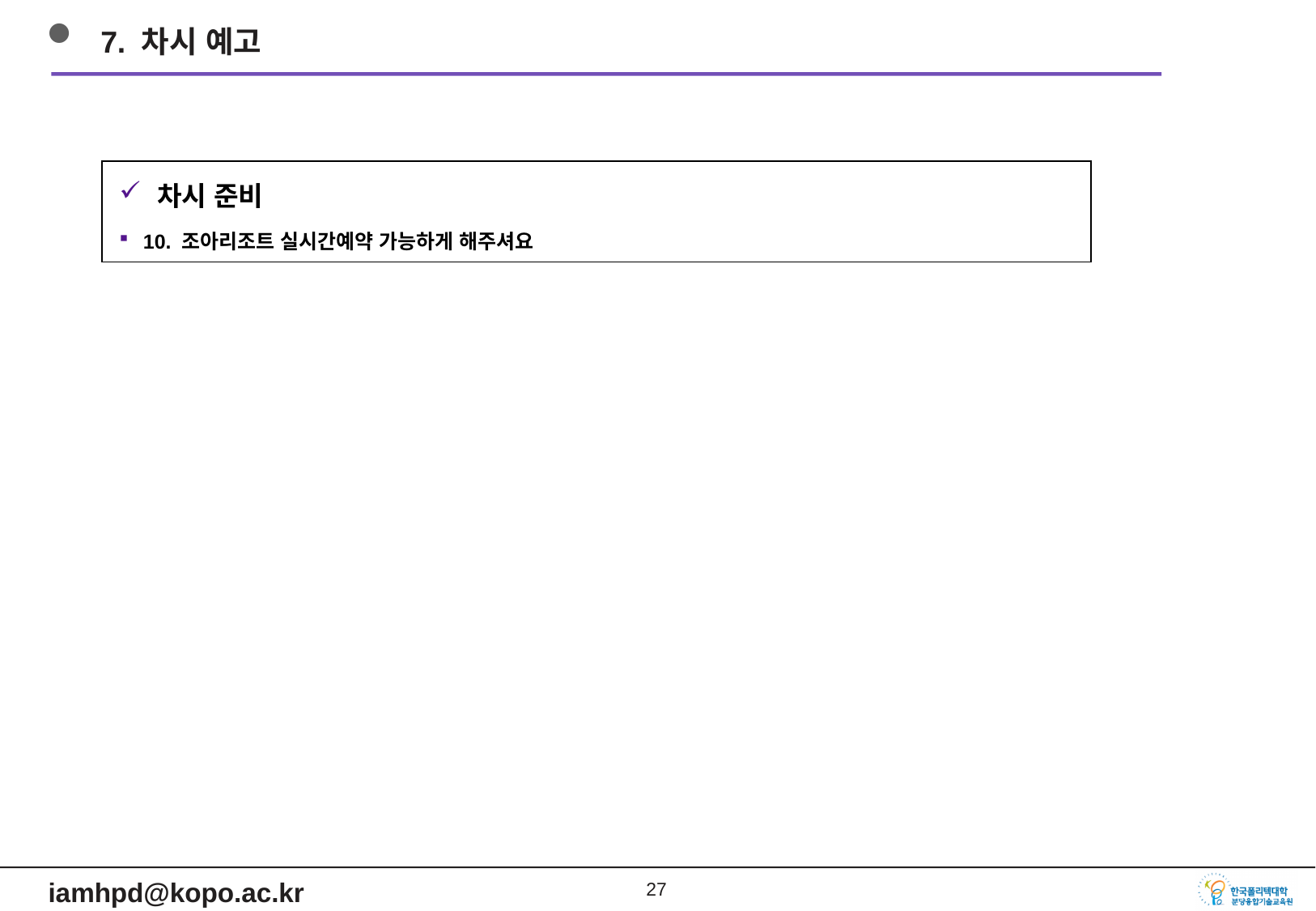

7. 차시 예고
차시 준비
10. 조아리조트 실시간예약 가능하게 해주셔요
27